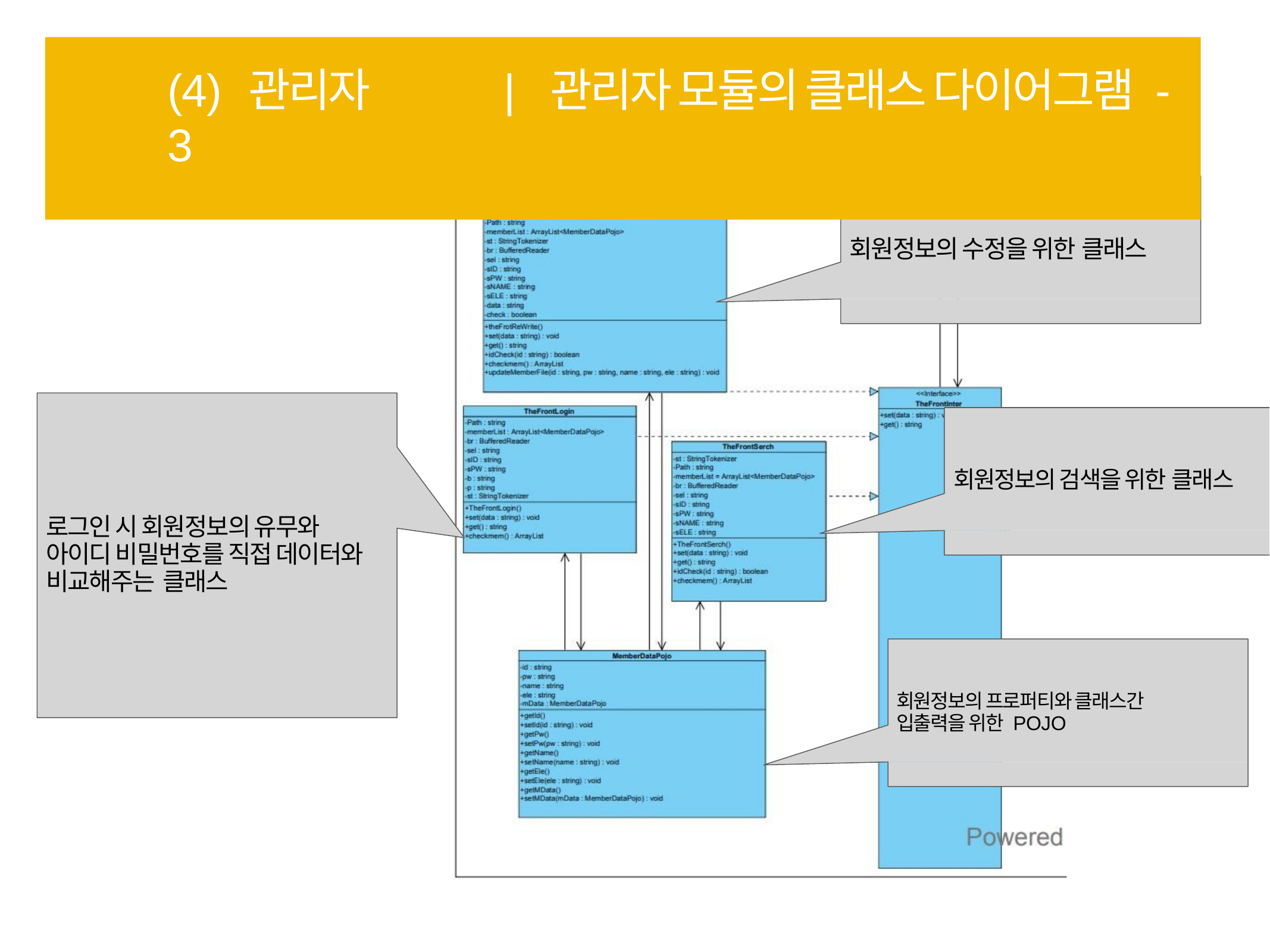

# (4) 관리자	| 관리자 모듈의 클래스 다이어그램 -3

회원정보의 수정을 위한 클래스

회원정보의 검색을 위한 클래스
로그인 시 회원정보의 유무와  아이디 비밀번호를 직접 데이터와  비교해주는 클래스

회원정보의 프로퍼티와 클래스간  입출력을 위한 POJO